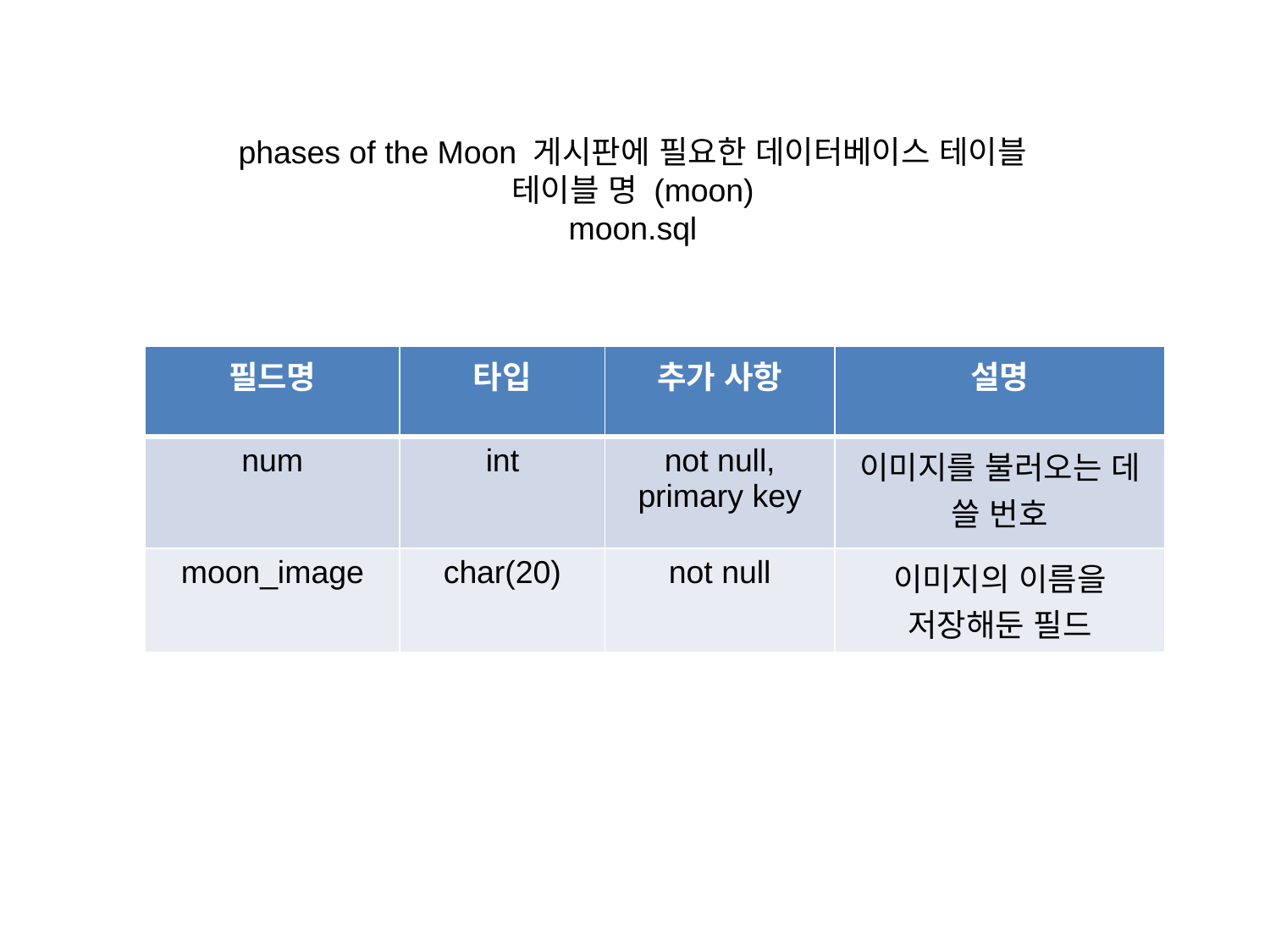

phases of the Moon 게시판에 필요한 데이터베이스 테이블
테이블 명 (moon)
moon.sql

| 필드명 | 타입 | 추가 사항 | 설명 |
| --- | --- | --- | --- |
| num | int | not null, primary key | 이미지를 불러오는 데 쓸 번호 |
| moon\_image | char(20) | not null | 이미지의 이름을 저장해둔 필드 |